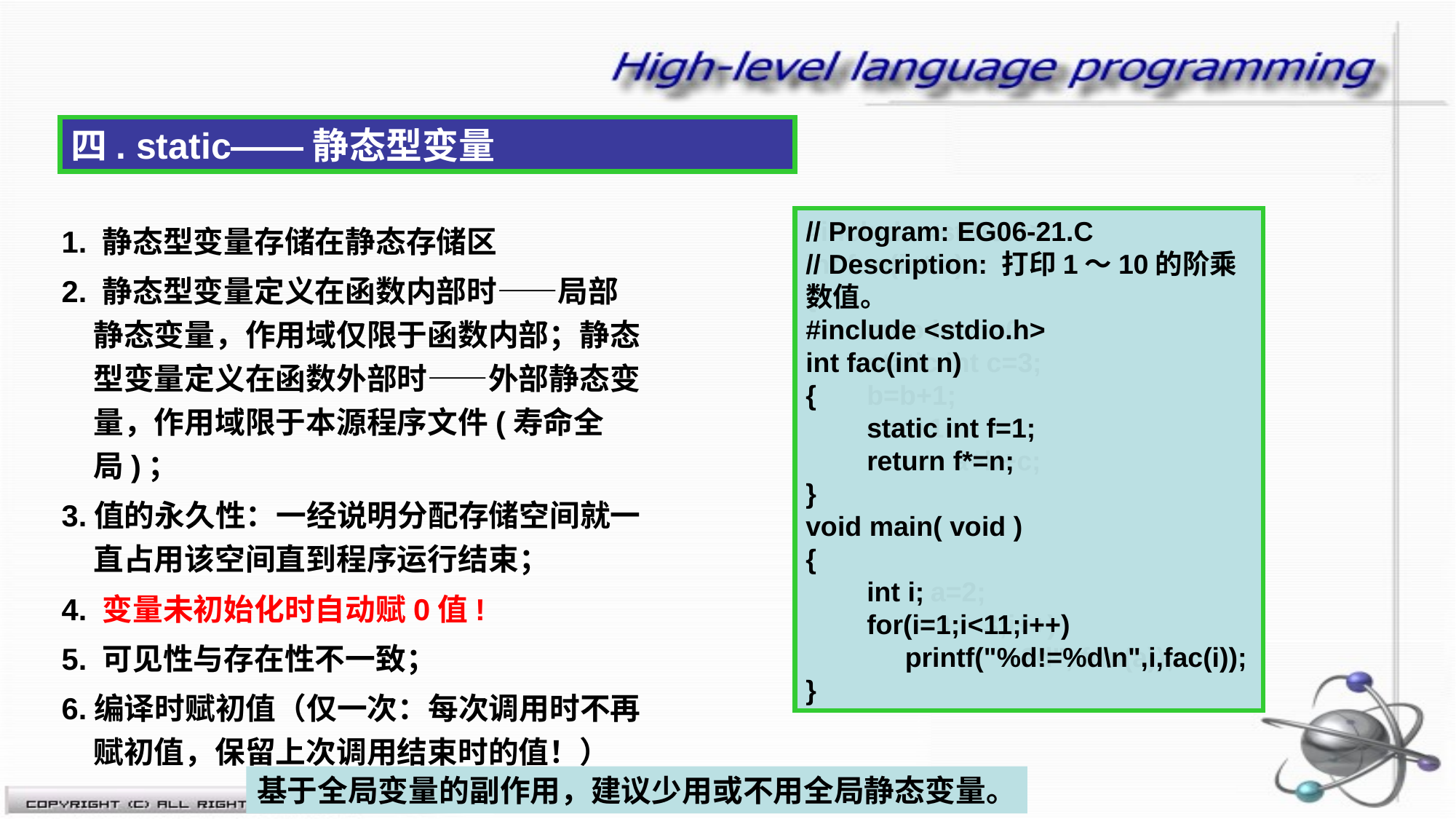

四. static——静态型变量
#include <stdio.h>
int fun(int a)
{
        auto int b=0
        static int c=3;
        b=b+1;
        c=c+1
        return a+b+c;
}
void main( void )
{
        int i, a=2;
        for(i=0;i<3;i++)
             printf("%2d", fun(a));
}
// Program: EG06-21.C
// Description: 打印1～10的阶乘数值。
#include <stdio.h>
int fac(int n)
{
        static int f=1;
        return f*=n;
}
void main( void )
{
        int i;
        for(i=1;i<11;i++)
             printf("%d!=%d\n",i,fac(i));
}
1. 静态型变量存储在静态存储区
2. 静态型变量定义在函数内部时——局部静态变量，作用域仅限于函数内部；静态型变量定义在函数外部时——外部静态变量，作用域限于本源程序文件(寿命全局)；
3.值的永久性：一经说明分配存储空间就一直占用该空间直到程序运行结束；
4. 变量未初始化时自动赋0值!
5. 可见性与存在性不一致；
6.编译时赋初值（仅一次：每次调用时不再赋初值，保留上次调用结束时的值！）

基于全局变量的副作用，建议少用或不用全局静态变量。